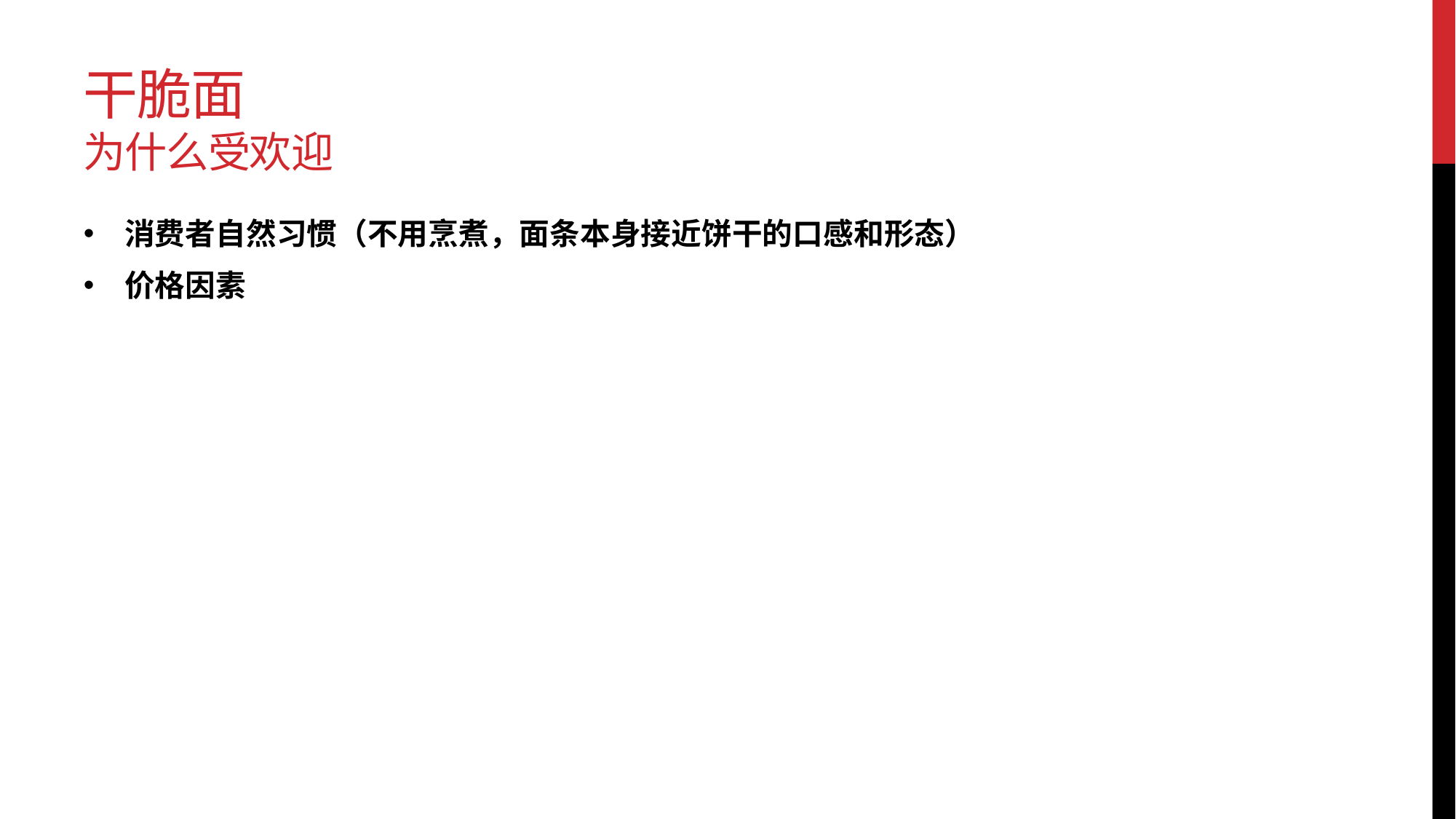

# 干脆面 为什么受欢迎
消费者自然习惯（不用烹煮，面条本身接近饼干的口感和形态）
价格因素